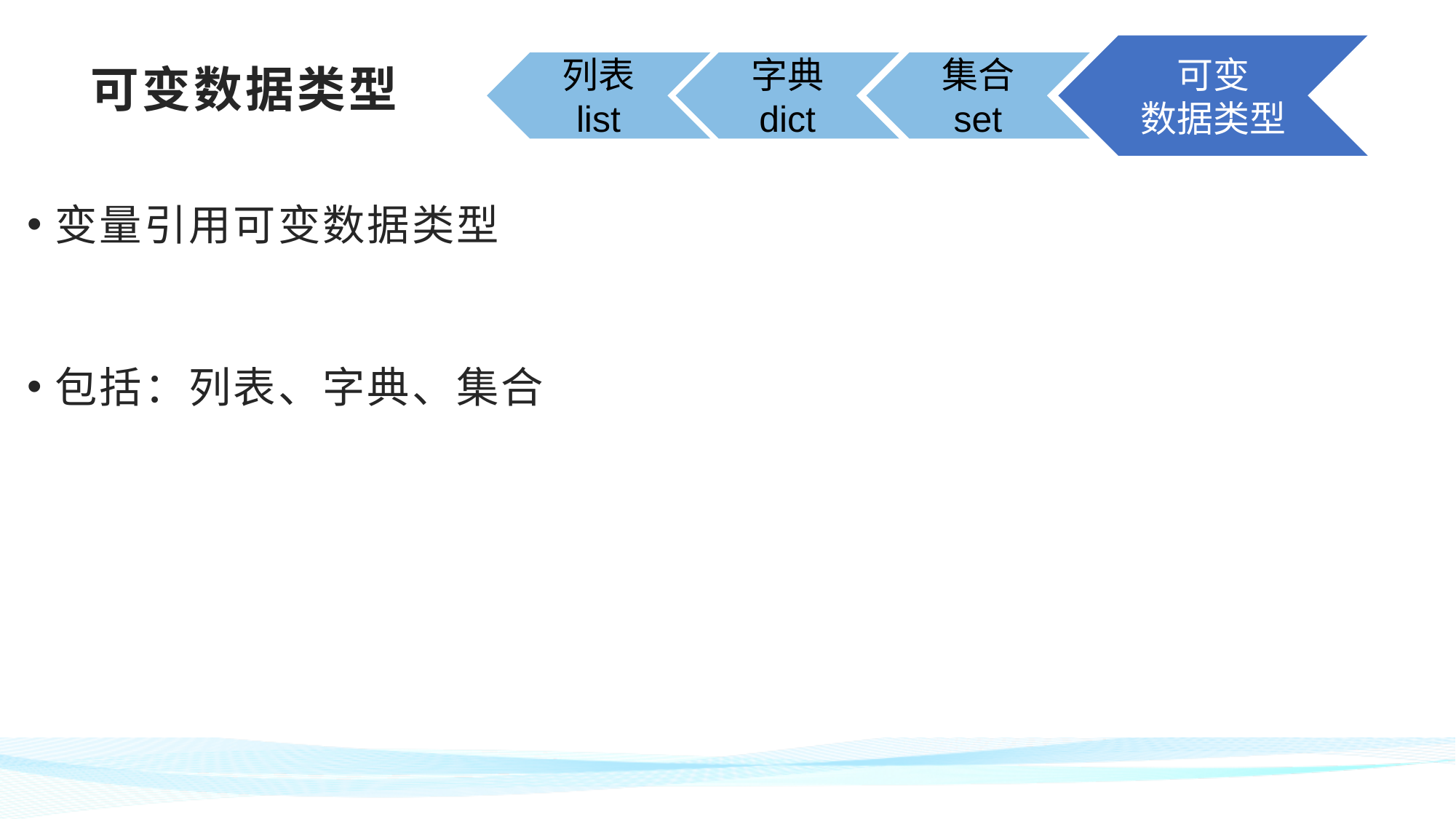

可变
数据类型
列表
list
字典
dict
集合
set
# 可变数据类型
变量引用可变数据类型

包括：列表、字典、集合